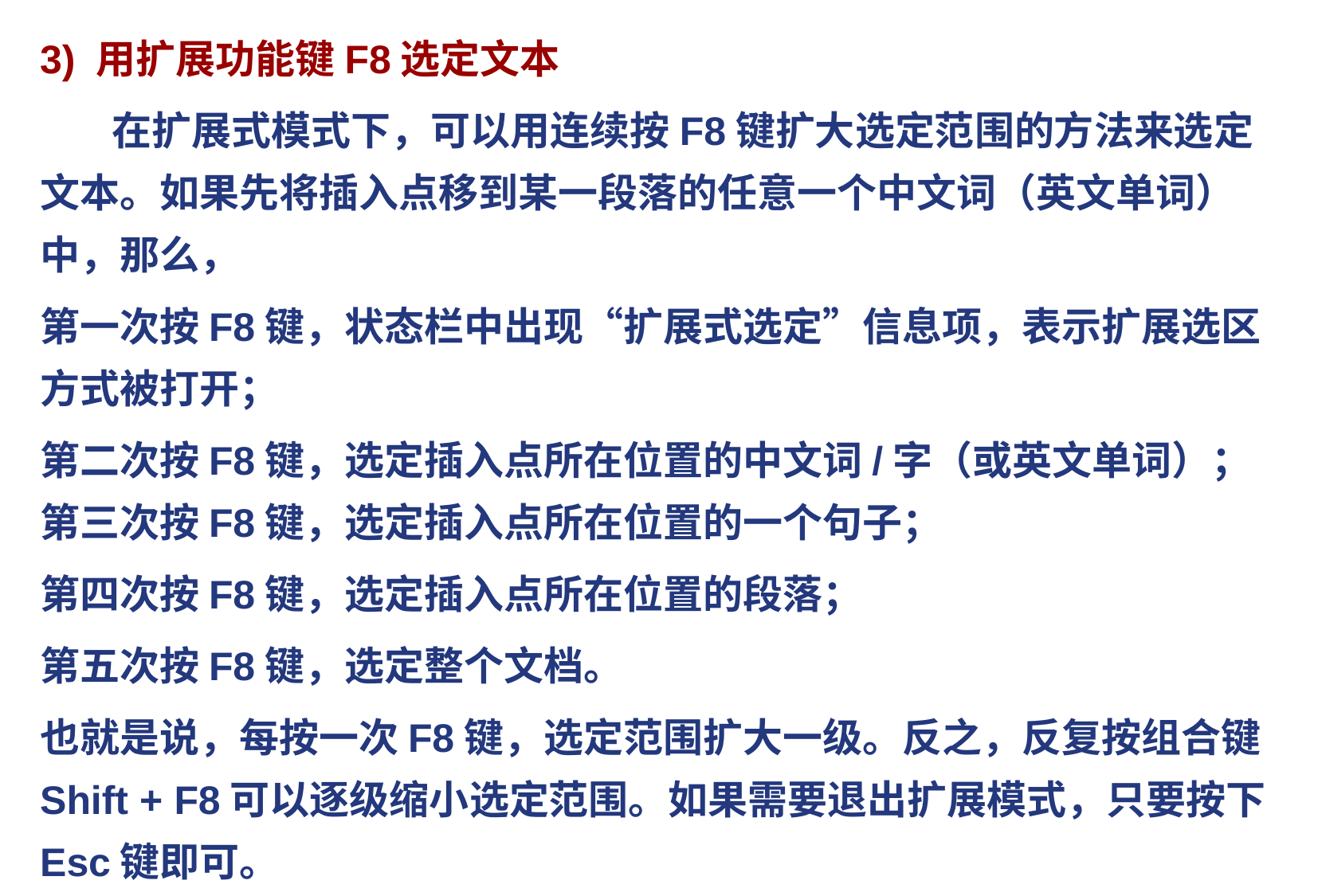

3) 用扩展功能键F8选定文本
       在扩展式模式下，可以用连续按F8键扩大选定范围的方法来选定文本。如果先将插入点移到某一段落的任意一个中文词（英文单词）中，那么，
第一次按F8键，状态栏中出现“扩展式选定”信息项，表示扩展选区方式被打开；
第二次按F8键，选定插入点所在位置的中文词/字（或英文单词）； 第三次按F8键，选定插入点所在位置的一个句子；
第四次按F8键，选定插入点所在位置的段落；
第五次按F8键，选定整个文档。
也就是说，每按一次F8键，选定范围扩大一级。反之，反复按组合键Shift + F8可以逐级缩小选定范围。如果需要退出扩展模式，只要按下Esc键即可。